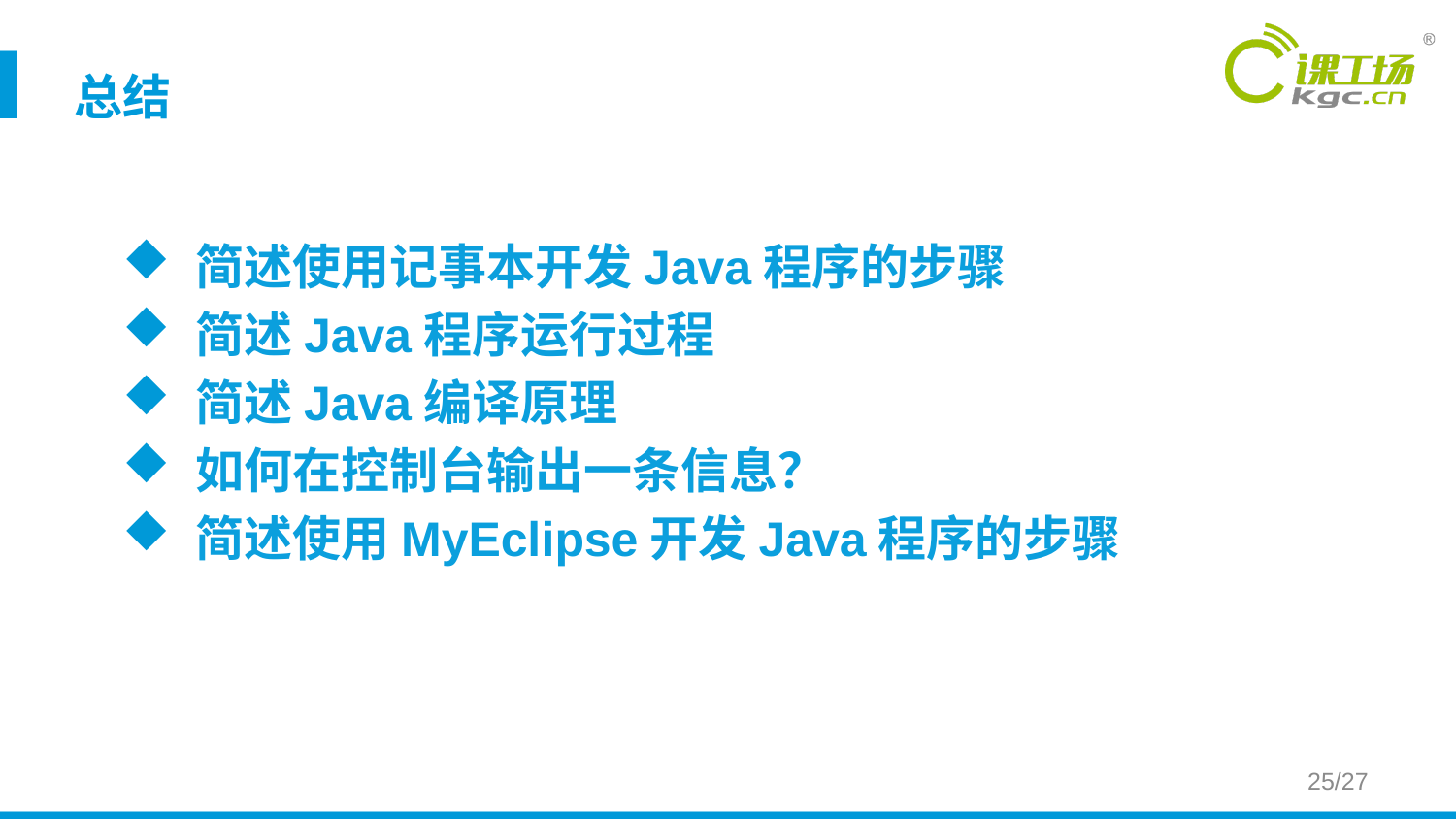

总结

简述使用记事本开发Java程序的步骤
简述Java程序运行过程
简述Java编译原理
如何在控制台输出一条信息？
简述使用MyEclipse开发Java程序的步骤
25/27